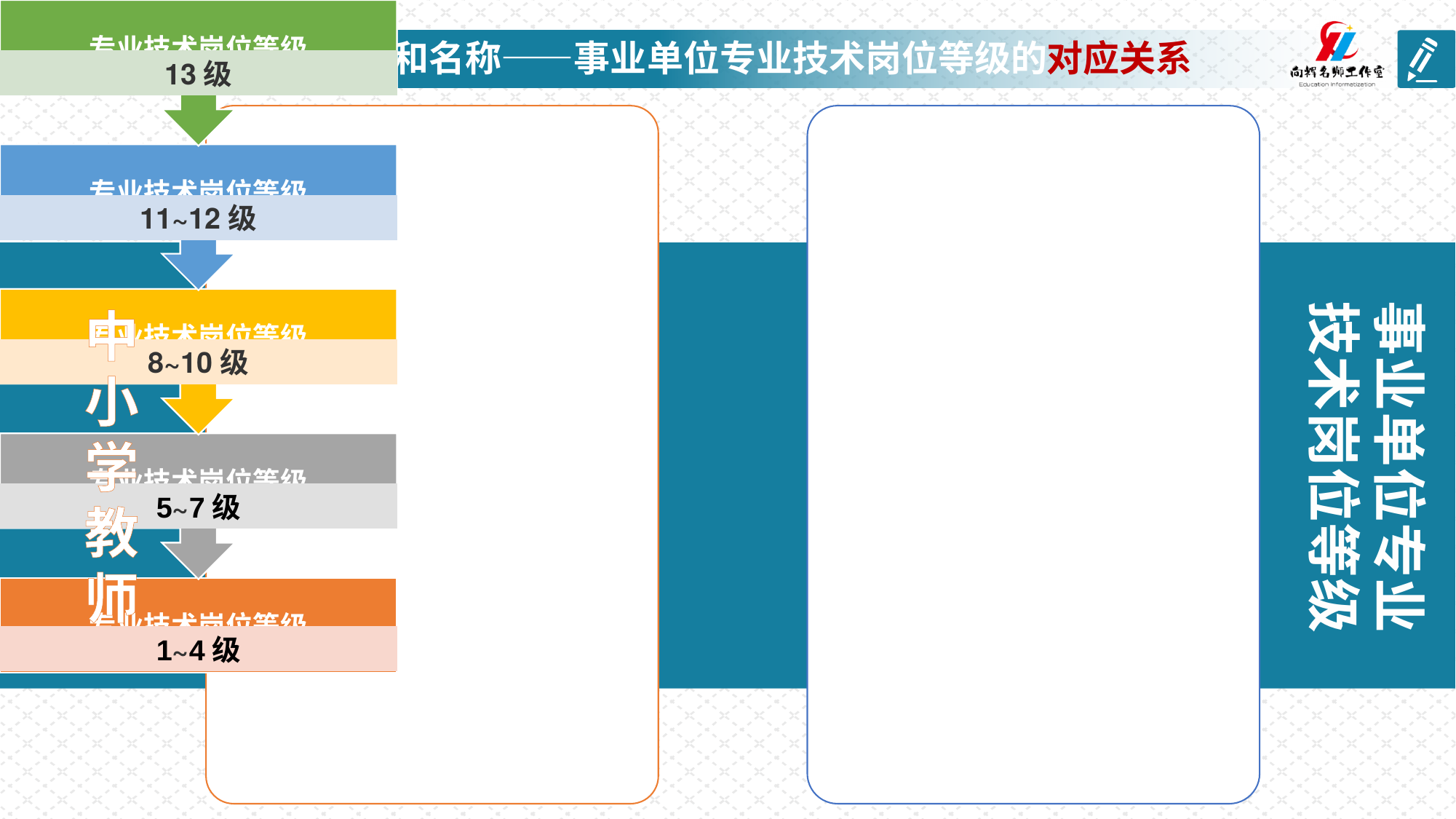

# 统一职称（职务）等级和名称——事业单位专业技术岗位等级的对应关系

正高级
正高级教师
副高级
高级教师
中级
一级教师
助理级
二级教师
员级
三级教师
专业技术岗位等级
1~4级
专业技术岗位等级
5~7级
专业技术岗位等级
8~10级
专业技术岗位等级
11~12级
专业技术岗位等级
13级

事业单位专业
技术岗位等级
中小学教师